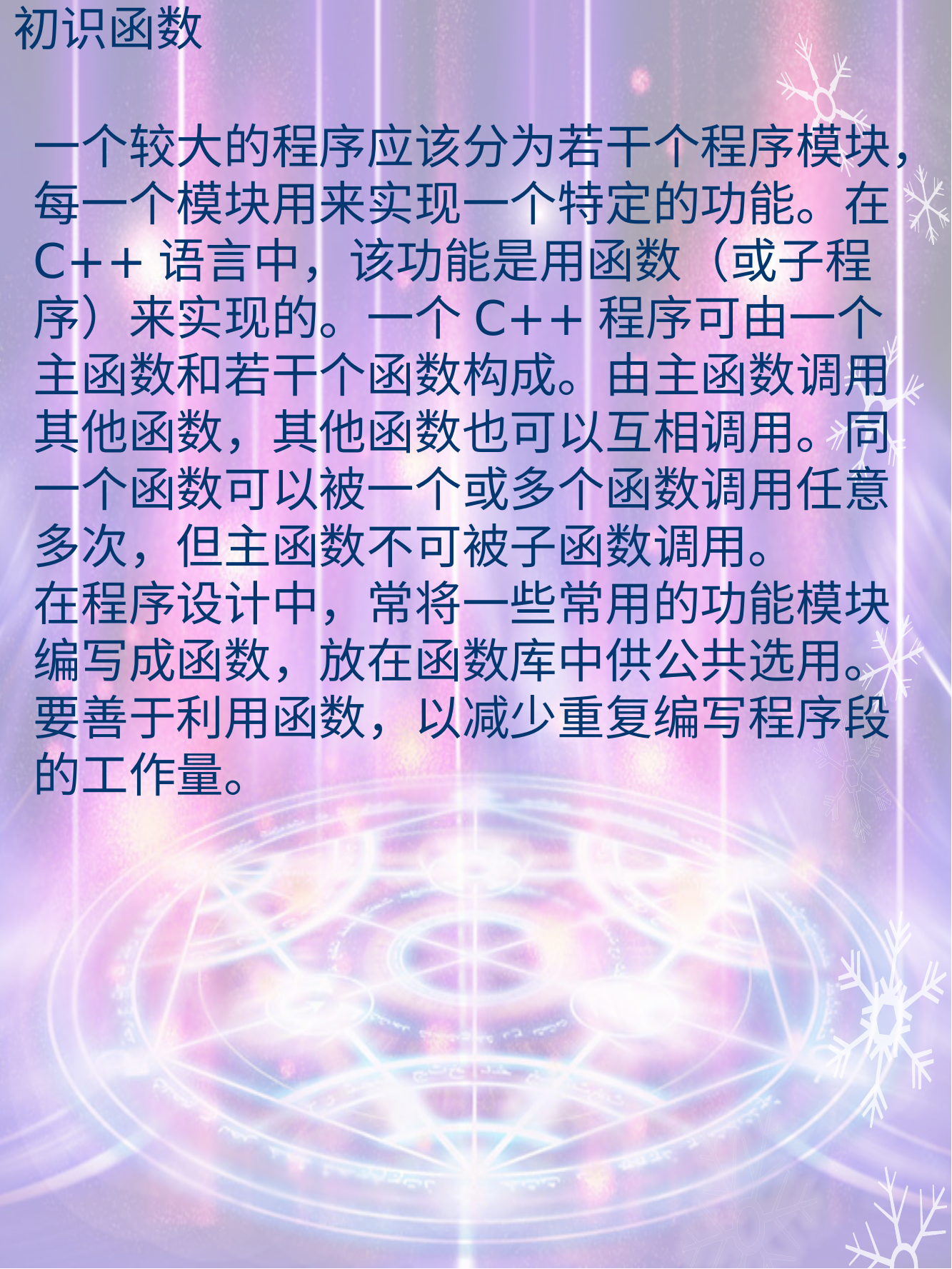

# 初识函数

一个较大的程序应该分为若干个程序模块，每一个模块用来实现一个特定的功能。在C++语言中，该功能是用函数（或子程序）来实现的。一个C++程序可由一个主函数和若干个函数构成。由主函数调用其他函数，其他函数也可以互相调用。同一个函数可以被一个或多个函数调用任意多次，但主函数不可被子函数调用。
在程序设计中，常将一些常用的功能模块编写成函数，放在函数库中供公共选用。要善于利用函数，以减少重复编写程序段的工作量。